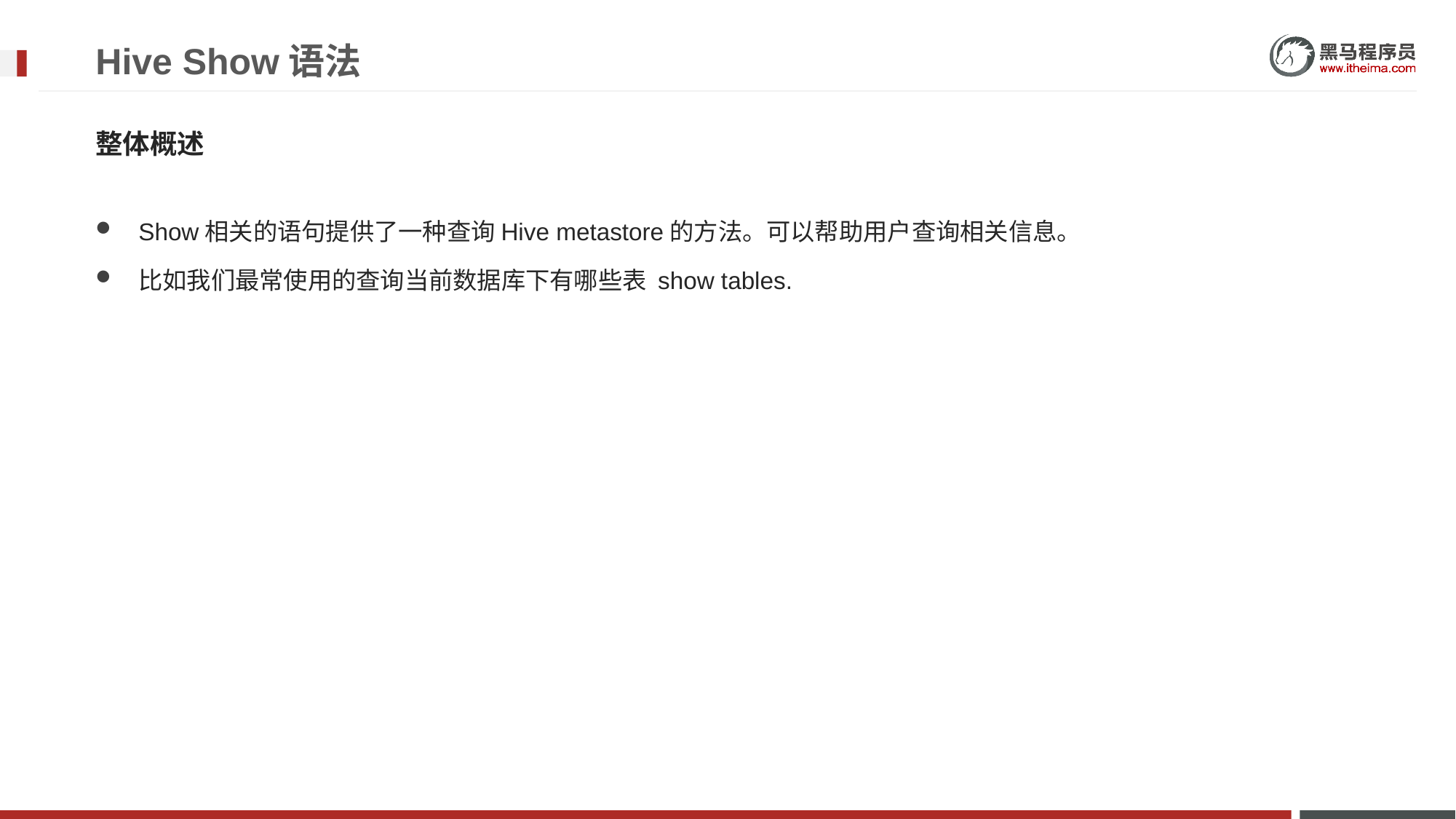

# Hive Show语法
整体概述
Show相关的语句提供了一种查询Hive metastore的方法。可以帮助用户查询相关信息。
比如我们最常使用的查询当前数据库下有哪些表 show tables.